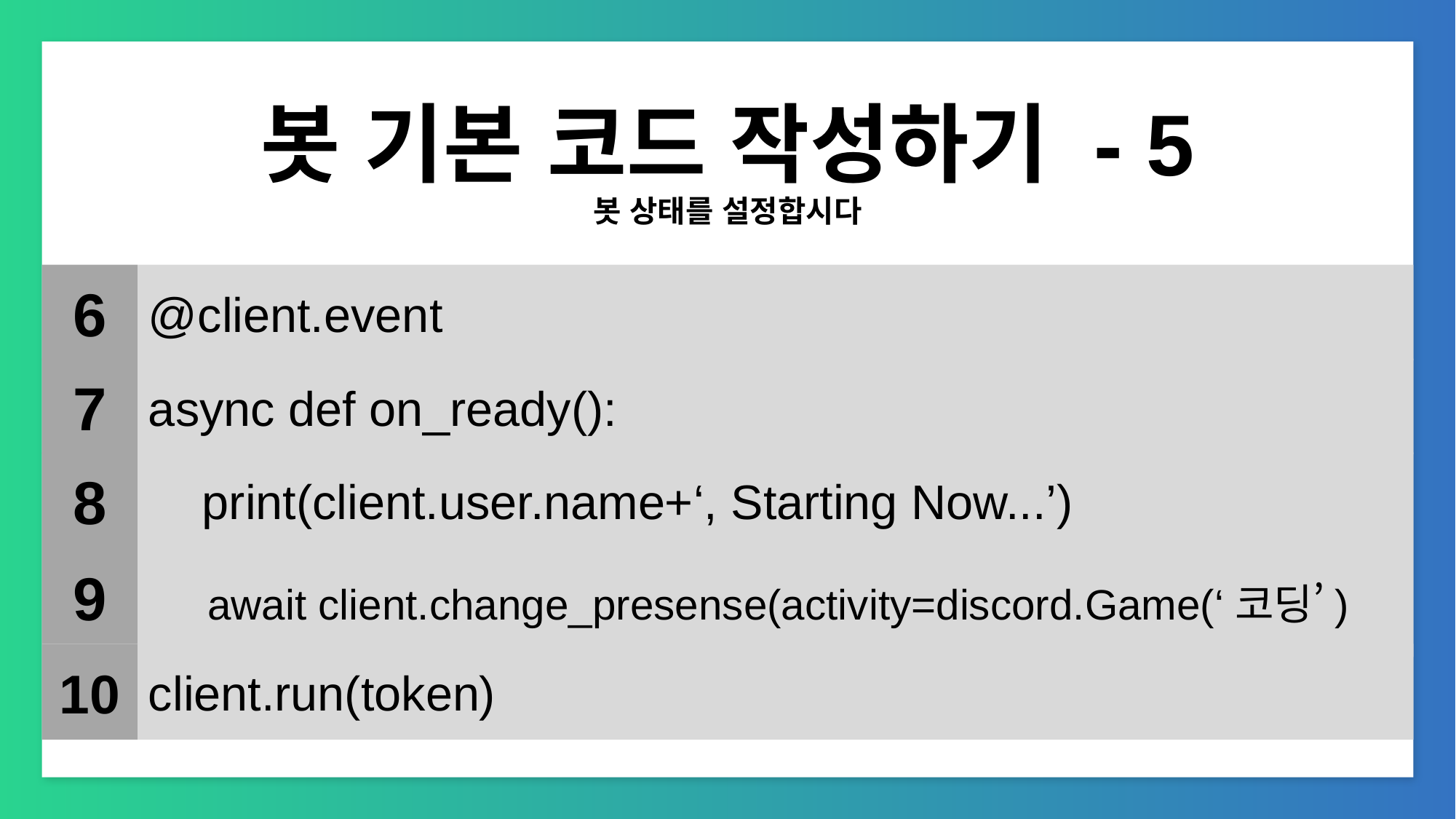

# 봇 기본 코드 작성하기 - 5
봇 상태를 설정합시다
@client.event
6
async def on_ready():
7
    print(client.user.name+‘, Starting Now...’)
8
     await client.change_presense(activity=discord.Game(‘코딩’)
9
client.run(token)
10